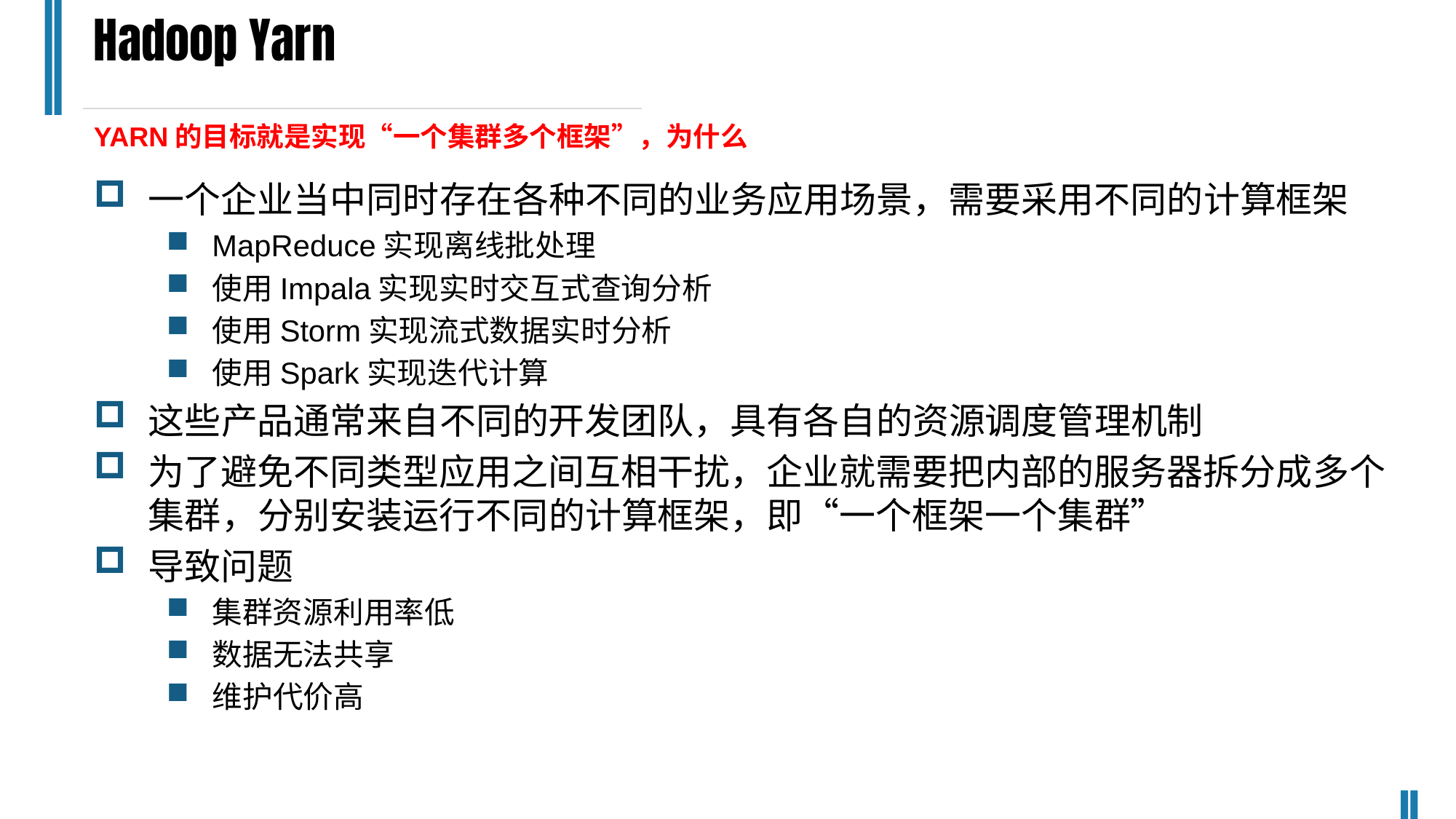

Hadoop Yarn

YARN的目标就是实现“一个集群多个框架”，为什么
一个企业当中同时存在各种不同的业务应用场景，需要采用不同的计算框架
MapReduce实现离线批处理
使用Impala实现实时交互式查询分析
使用Storm实现流式数据实时分析
使用Spark实现迭代计算
这些产品通常来自不同的开发团队，具有各自的资源调度管理机制
为了避免不同类型应用之间互相干扰，企业就需要把内部的服务器拆分成多个集群，分别安装运行不同的计算框架，即“一个框架一个集群”
导致问题
集群资源利用率低
数据无法共享
维护代价高